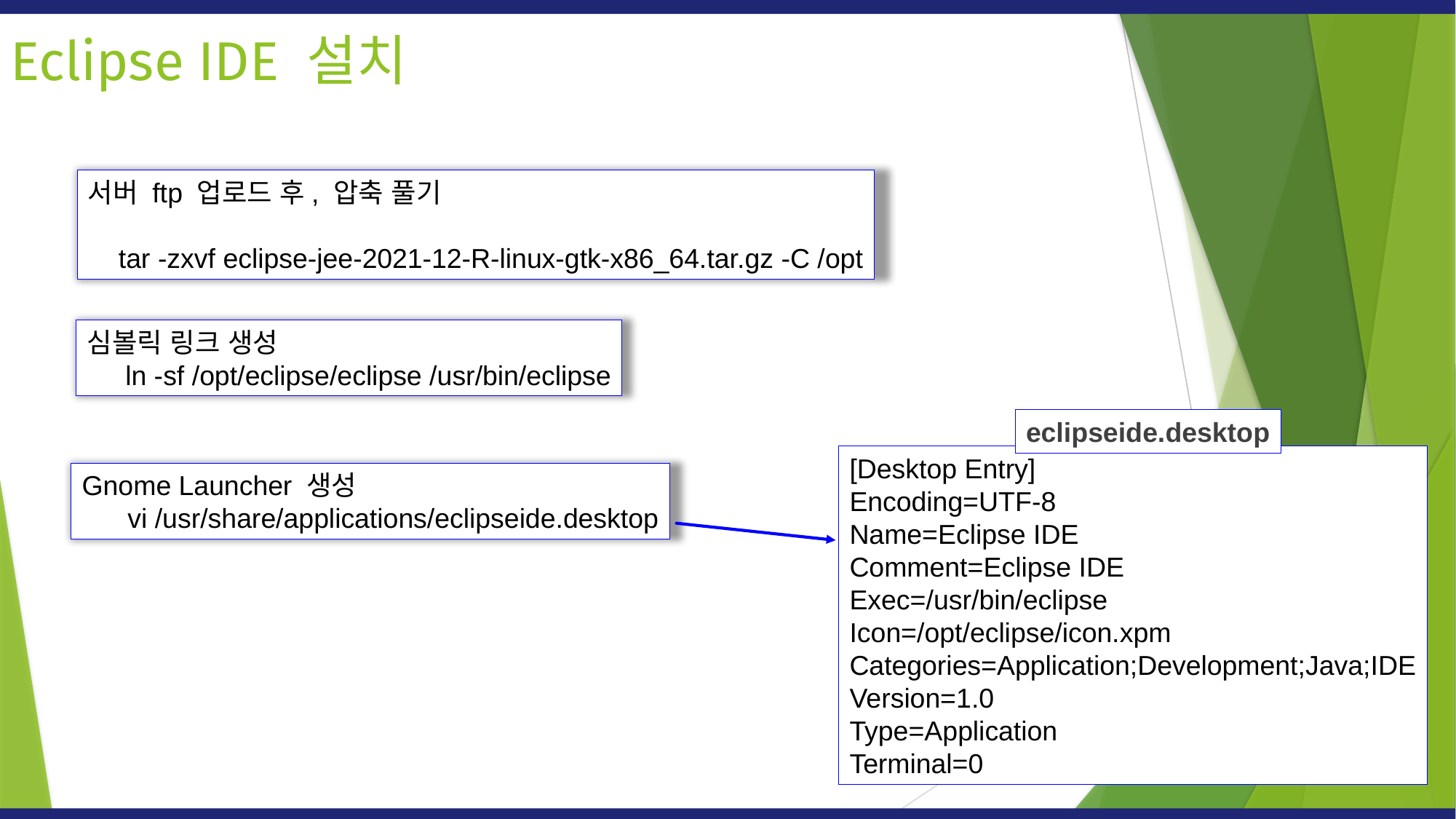

Eclipse IDE 설치
서버 ftp 업로드 후, 압축 풀기

    tar -zxvf eclipse-jee-2021-12-R-linux-gtk-x86_64.tar.gz -C /opt
심볼릭 링크 생성
     ln -sf /opt/eclipse/eclipse /usr/bin/eclipse
eclipseide.desktop
[Desktop Entry]
Encoding=UTF-8
Name=Eclipse IDE
Comment=Eclipse IDE
Exec=/usr/bin/eclipse
Icon=/opt/eclipse/icon.xpm
Categories=Application;Development;Java;IDE
Version=1.0
Type=Application
Terminal=0
Gnome Launcher 생성
      vi /usr/share/applications/eclipseide.desktop